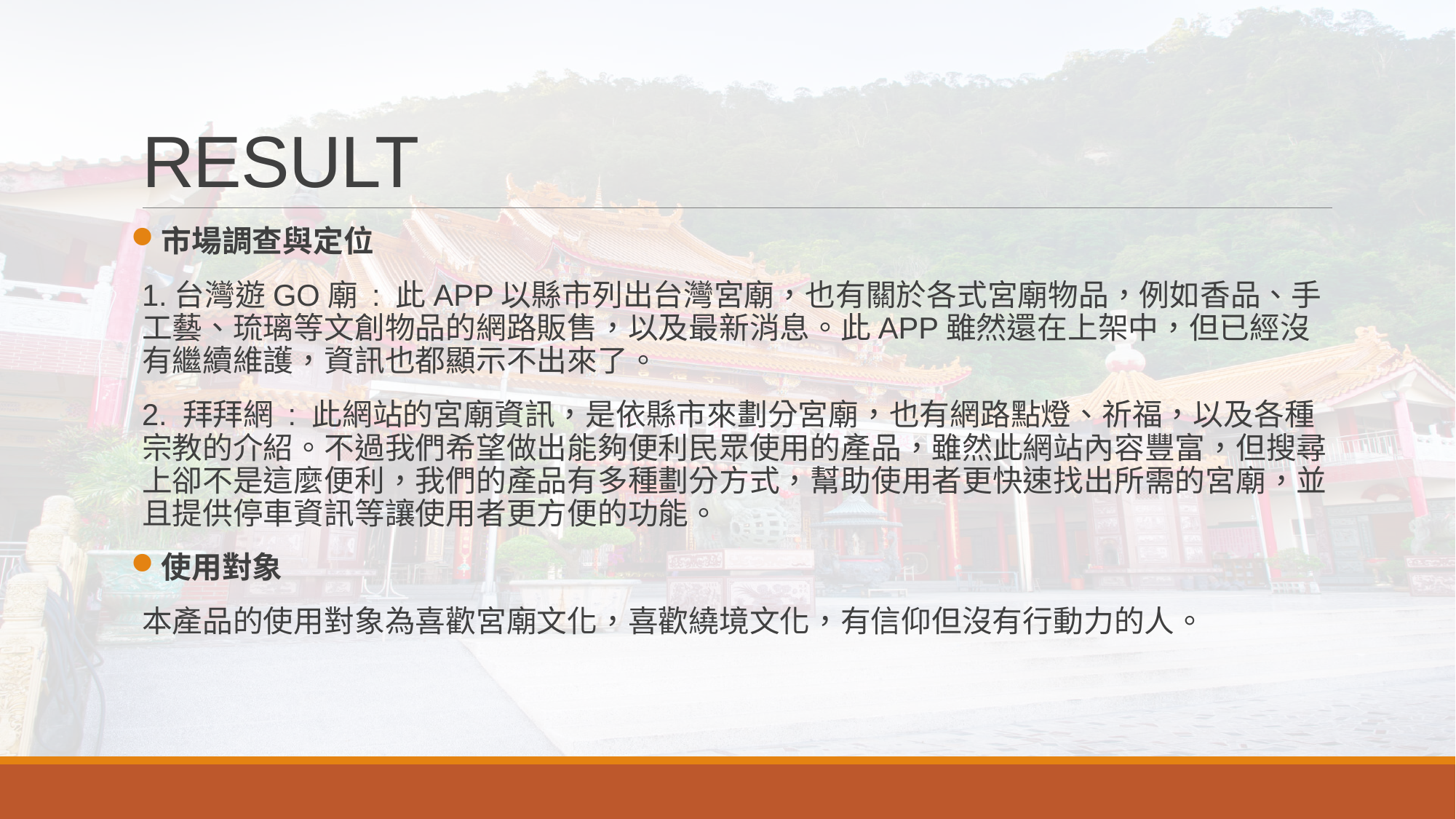

# RESULT
市場調查與定位
1.台灣遊GO廟 : 此APP以縣市列出台灣宮廟，也有關於各式宮廟物品，例如香品、手工藝、琉璃等文創物品的網路販售，以及最新消息。此APP雖然還在上架中，但已經沒有繼續維護，資訊也都顯示不出來了。
2. 拜拜網 : 此網站的宮廟資訊，是依縣市來劃分宮廟，也有網路點燈、祈福，以及各種宗教的介紹。不過我們希望做出能夠便利民眾使用的產品，雖然此網站內容豐富，但搜尋上卻不是這麼便利，我們的產品有多種劃分方式，幫助使用者更快速找出所需的宮廟，並且提供停車資訊等讓使用者更方便的功能。
使用對象
本產品的使用對象為喜歡宮廟文化，喜歡繞境文化，有信仰但沒有行動力的人。